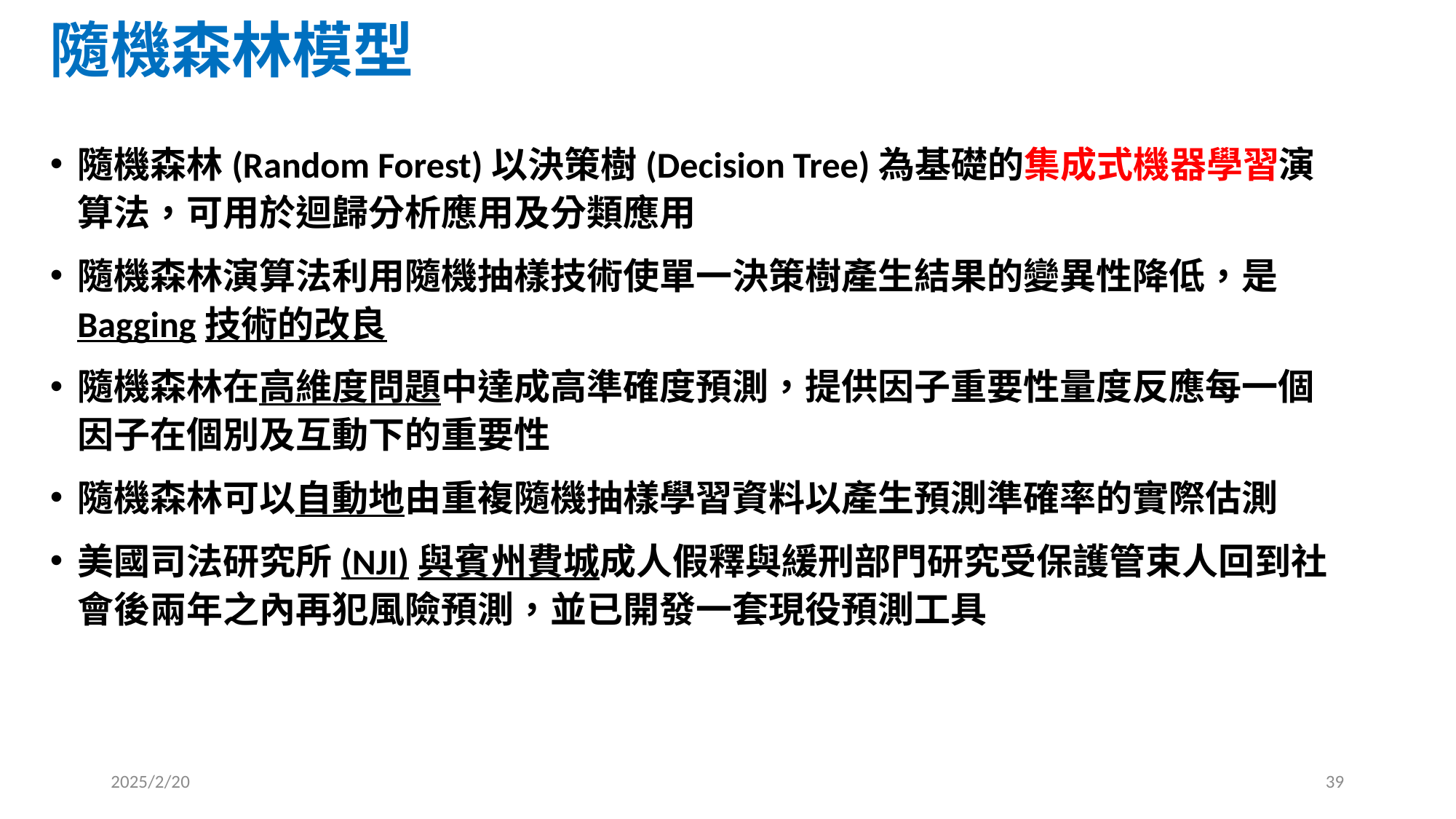

# 隨機森林模型
隨機森林(Random Forest)以決策樹(Decision Tree)為基礎的集成式機器學習演算法，可用於迴歸分析應用及分類應用
隨機森林演算法利用隨機抽樣技術使單一決策樹產生結果的變異性降低，是Bagging技術的改良
隨機森林在高維度問題中達成高準確度預測，提供因子重要性量度反應每一個因子在個別及互動下的重要性
隨機森林可以自動地由重複隨機抽樣學習資料以產生預測準確率的實際估測
美國司法研究所(NJI)與賓州費城成人假釋與緩刑部門研究受保護管束人回到社會後兩年之內再犯風險預測，並已開發一套現役預測工具
2025/2/20
39